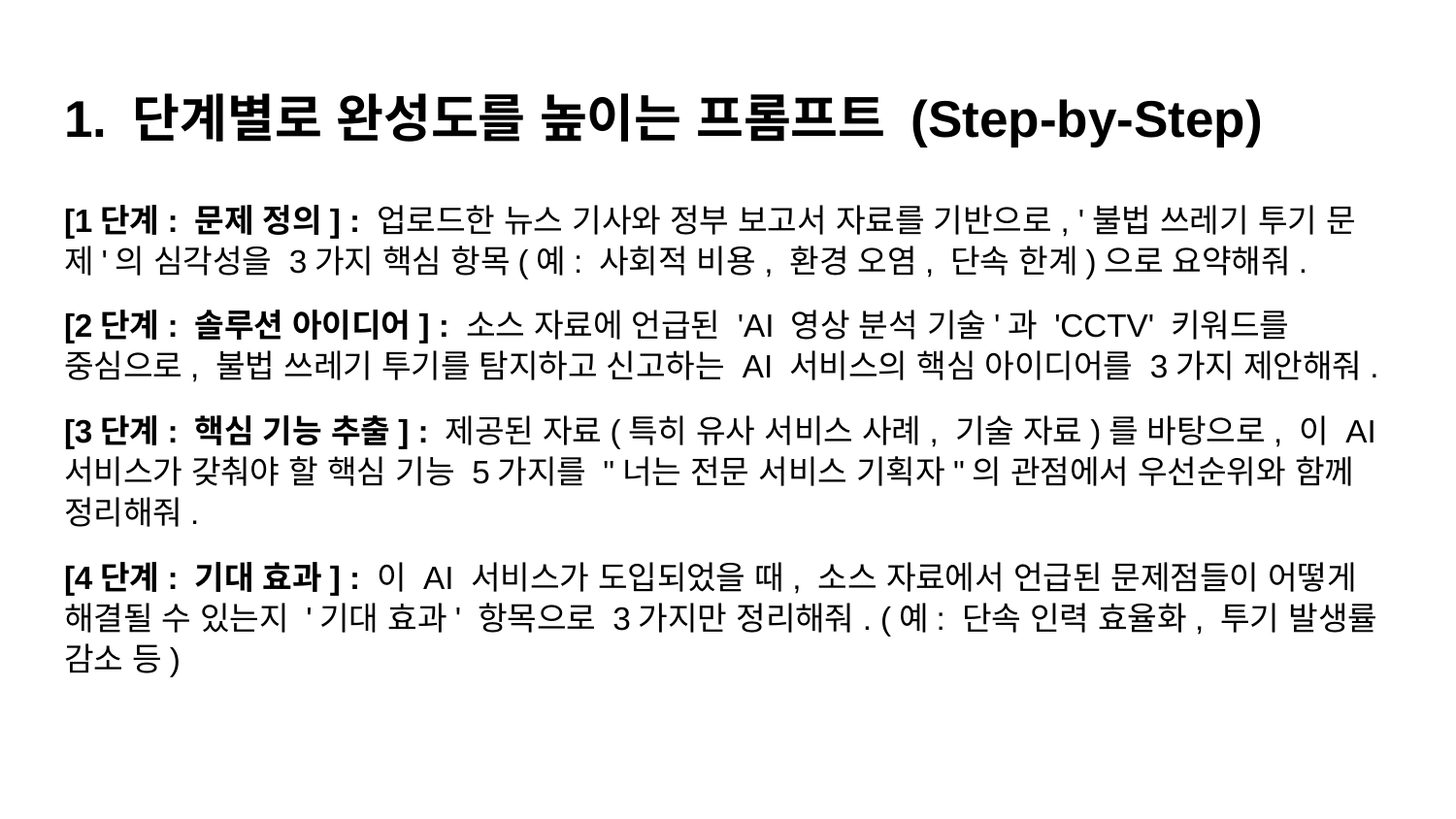

# 1. 단계별로 완성도를 높이는 프롬프트 (Step-by-Step)
[1단계: 문제 정의] : 업로드한 뉴스 기사와 정부 보고서 자료를 기반으로, '불법 쓰레기 투기 문제'의 심각성을 3가지 핵심 항목(예: 사회적 비용, 환경 오염, 단속 한계)으로 요약해줘.
[2단계: 솔루션 아이디어] : 소스 자료에 언급된 'AI 영상 분석 기술'과 'CCTV' 키워드를 중심으로, 불법 쓰레기 투기를 탐지하고 신고하는 AI 서비스의 핵심 아이디어를 3가지 제안해줘.
[3단계: 핵심 기능 추출] : 제공된 자료(특히 유사 서비스 사례, 기술 자료)를 바탕으로, 이 AI 서비스가 갖춰야 할 핵심 기능 5가지를 "너는 전문 서비스 기획자"의 관점에서 우선순위와 함께 정리해줘.
[4단계: 기대 효과] : 이 AI 서비스가 도입되었을 때, 소스 자료에서 언급된 문제점들이 어떻게 해결될 수 있는지 '기대 효과' 항목으로 3가지만 정리해줘. (예: 단속 인력 효율화, 투기 발생률 감소 등)